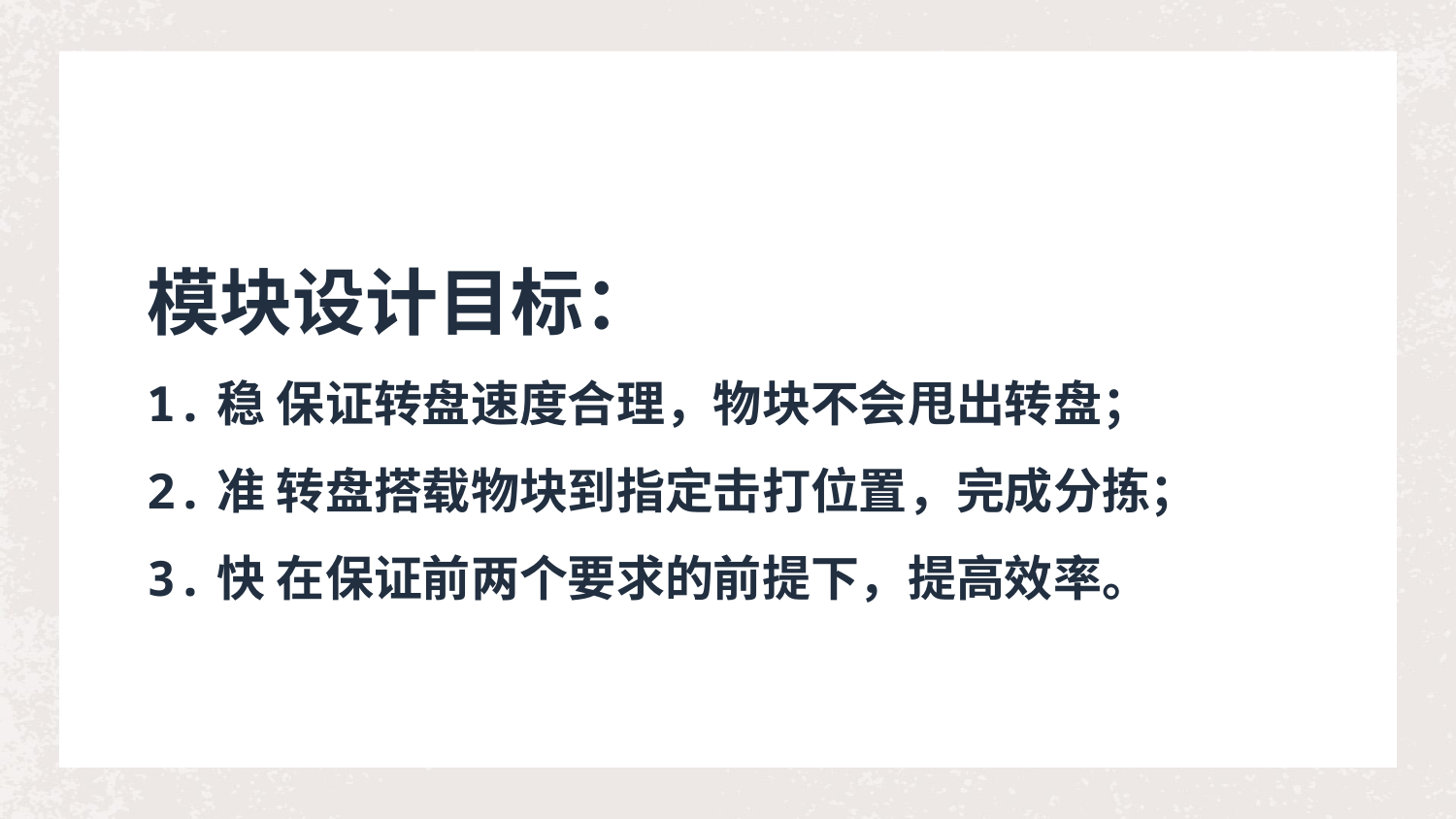

# 模块设计目标： 1.稳 保证转盘速度合理，物块不会甩出转盘； 2.准 转盘搭载物块到指定击打位置，完成分拣； 3.快 在保证前两个要求的前提下，提高效率。